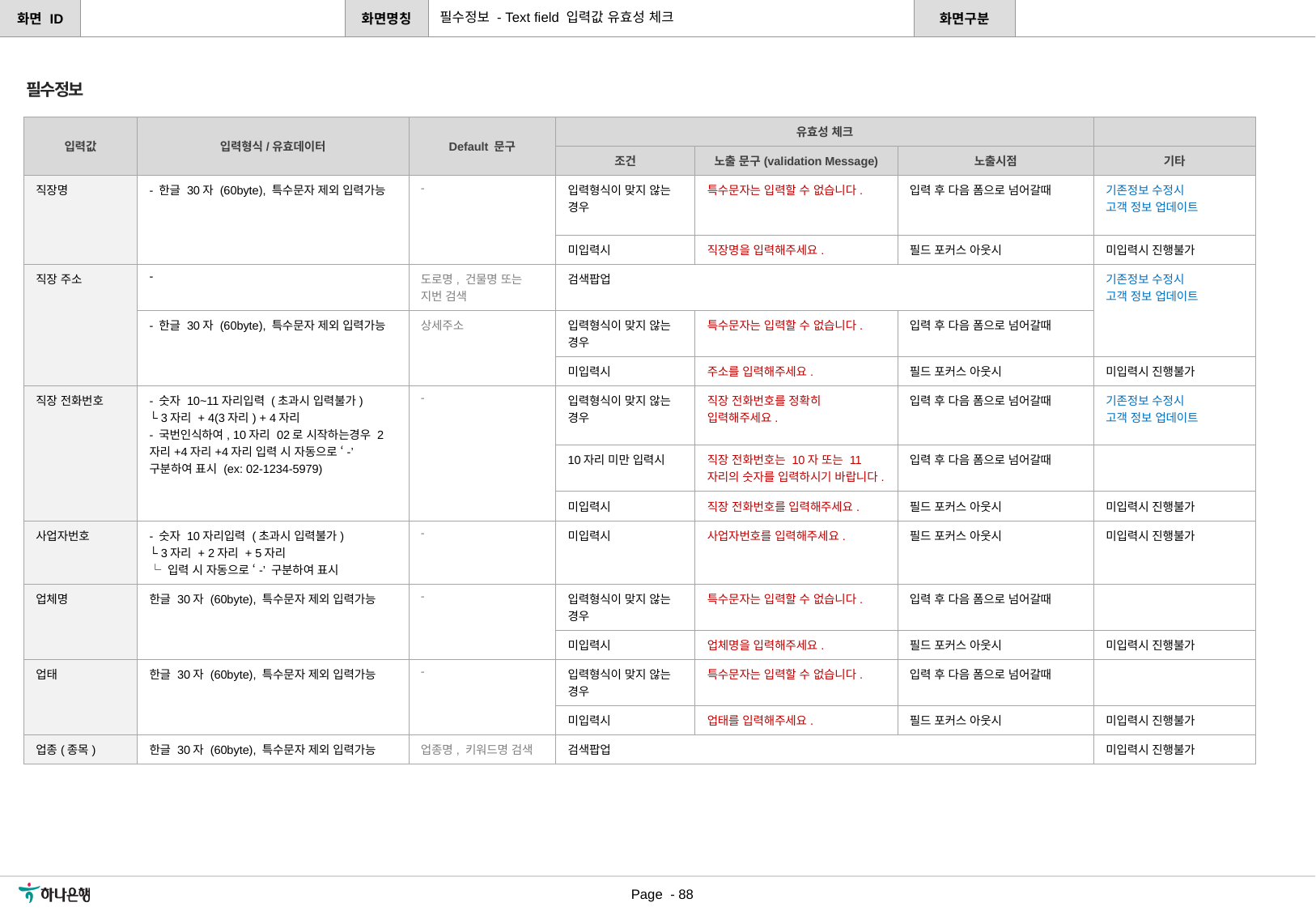

필수정보 - Text field 입력값 유효성 체크
필수정보
| 입력값 | 입력형식/유효데이터 | Default 문구 | 유효성 체크 |  |  |  |
| --- | --- | --- | --- | --- | --- | --- |
|  |  |  | 조건 | 노출 문구(validation Message) | 노출시점 | 기타 |
| 직장명 | - 한글 30자 (60byte), 특수문자 제외 입력가능 | - | 입력형식이 맞지 않는 경우 | 특수문자는 입력할 수 없습니다. | 입력 후 다음 폼으로 넘어갈때 | 기존정보 수정시 고객 정보 업데이트 |
|  |  |  | 미입력시 | 직장명을 입력해주세요. | 필드 포커스 아웃시 | 미입력시 진행불가 |
| 직장 주소 | - | 도로명, 건물명 또는 지번 검색 | 검색팝업 |  |  | 기존정보 수정시 고객 정보 업데이트 |
|  | - 한글 30자 (60byte), 특수문자 제외 입력가능 | 상세주소 | 입력형식이 맞지 않는 경우 | 특수문자는 입력할 수 없습니다. | 입력 후 다음 폼으로 넘어갈때 |  |
|  |  |  | 미입력시 | 주소를 입력해주세요. | 필드 포커스 아웃시 | 미입력시 진행불가 |
| 직장 전화번호 | - 숫자 10~11자리입력 (초과시 입력불가) └ 3자리 + 4(3자리) + 4자리 - 국번인식하여, 10자리 02로 시작하는경우 2자리+4자리+4자리 입력 시 자동으로 ‘-’ 구분하여 표시 (ex: 02-1234-5979) | - | 입력형식이 맞지 않는 경우 | 직장 전화번호를 정확히 입력해주세요. | 입력 후 다음 폼으로 넘어갈때 | 기존정보 수정시 고객 정보 업데이트 |
|  |  |  | 10자리 미만 입력시 | 직장 전화번호는 10자 또는 11자리의 숫자를 입력하시기 바랍니다. | 입력 후 다음 폼으로 넘어갈때 |  |
|  |  |  | 미입력시 | 직장 전화번호를 입력해주세요. | 필드 포커스 아웃시 | 미입력시 진행불가 |
| 사업자번호 | - 숫자 10자리입력 (초과시 입력불가) └ 3자리 + 2자리 + 5자리 └ 입력 시 자동으로 ‘-’ 구분하여 표시 | - | 미입력시 | 사업자번호를 입력해주세요. | 필드 포커스 아웃시 | 미입력시 진행불가 |
| 업체명 | 한글 30자 (60byte), 특수문자 제외 입력가능 | - | 입력형식이 맞지 않는 경우 | 특수문자는 입력할 수 없습니다. | 입력 후 다음 폼으로 넘어갈때 |  |
|  |  |  | 미입력시 | 업체명을 입력해주세요. | 필드 포커스 아웃시 | 미입력시 진행불가 |
| 업태 | 한글 30자 (60byte), 특수문자 제외 입력가능 | - | 입력형식이 맞지 않는 경우 | 특수문자는 입력할 수 없습니다. | 입력 후 다음 폼으로 넘어갈때 |  |
|  |  |  | 미입력시 | 업태를 입력해주세요. | 필드 포커스 아웃시 | 미입력시 진행불가 |
| 업종(종목) | 한글 30자 (60byte), 특수문자 제외 입력가능 | 업종명, 키워드명 검색 | 검색팝업 |  |  | 미입력시 진행불가 |